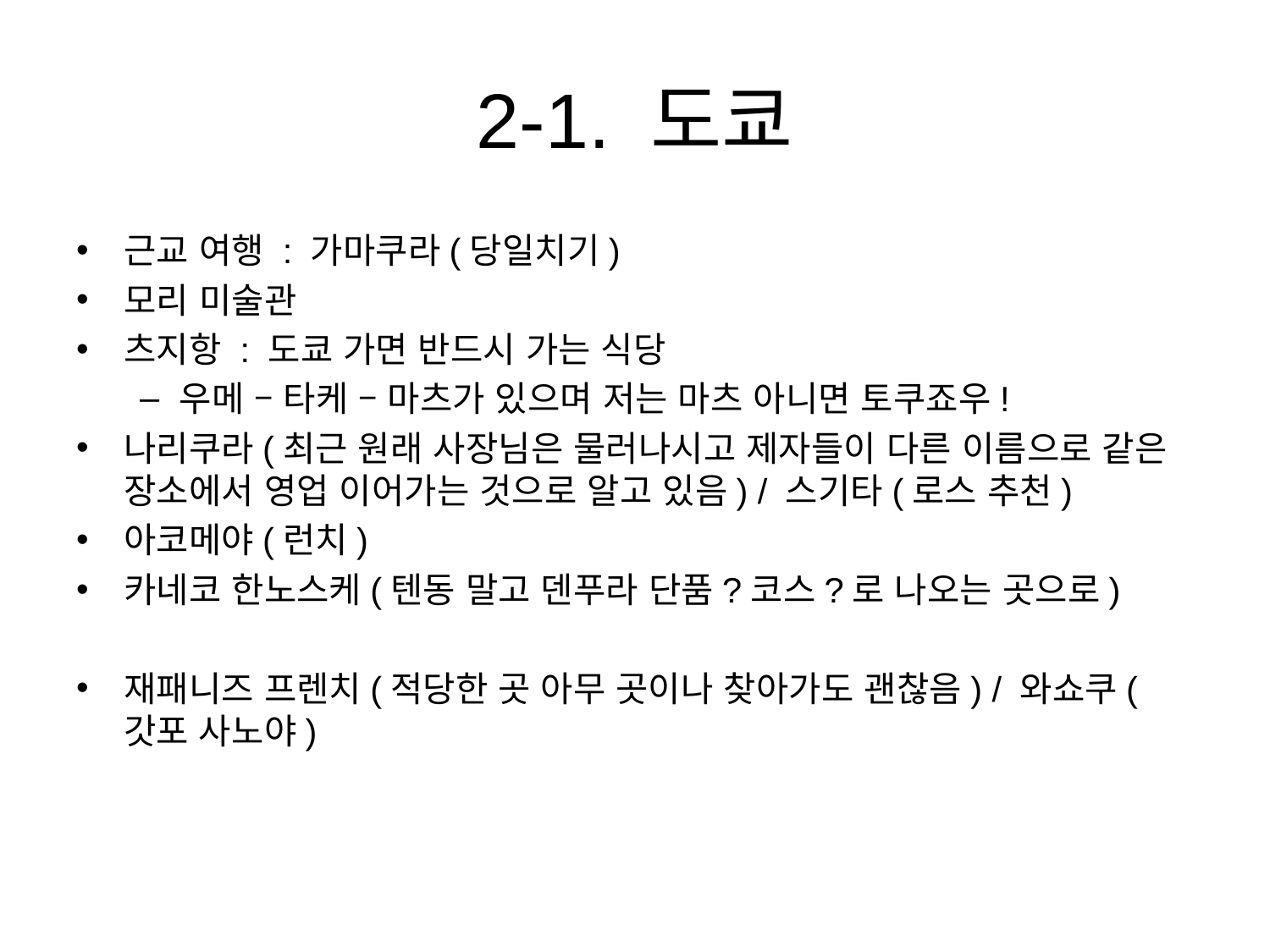

# 2-1. 도쿄
근교 여행 : 가마쿠라(당일치기)
모리 미술관
츠지항 : 도쿄 가면 반드시 가는 식당
우메 – 타케 – 마츠가 있으며 저는 마츠 아니면 토쿠죠우!
나리쿠라(최근 원래 사장님은 물러나시고 제자들이 다른 이름으로 같은 장소에서 영업 이어가는 것으로 알고 있음) / 스기타(로스 추천)
아코메야(런치)
카네코 한노스케(텐동 말고 덴푸라 단품?코스?로 나오는 곳으로)

재패니즈 프렌치(적당한 곳 아무 곳이나 찾아가도 괜찮음) / 와쇼쿠(갓포 사노야)